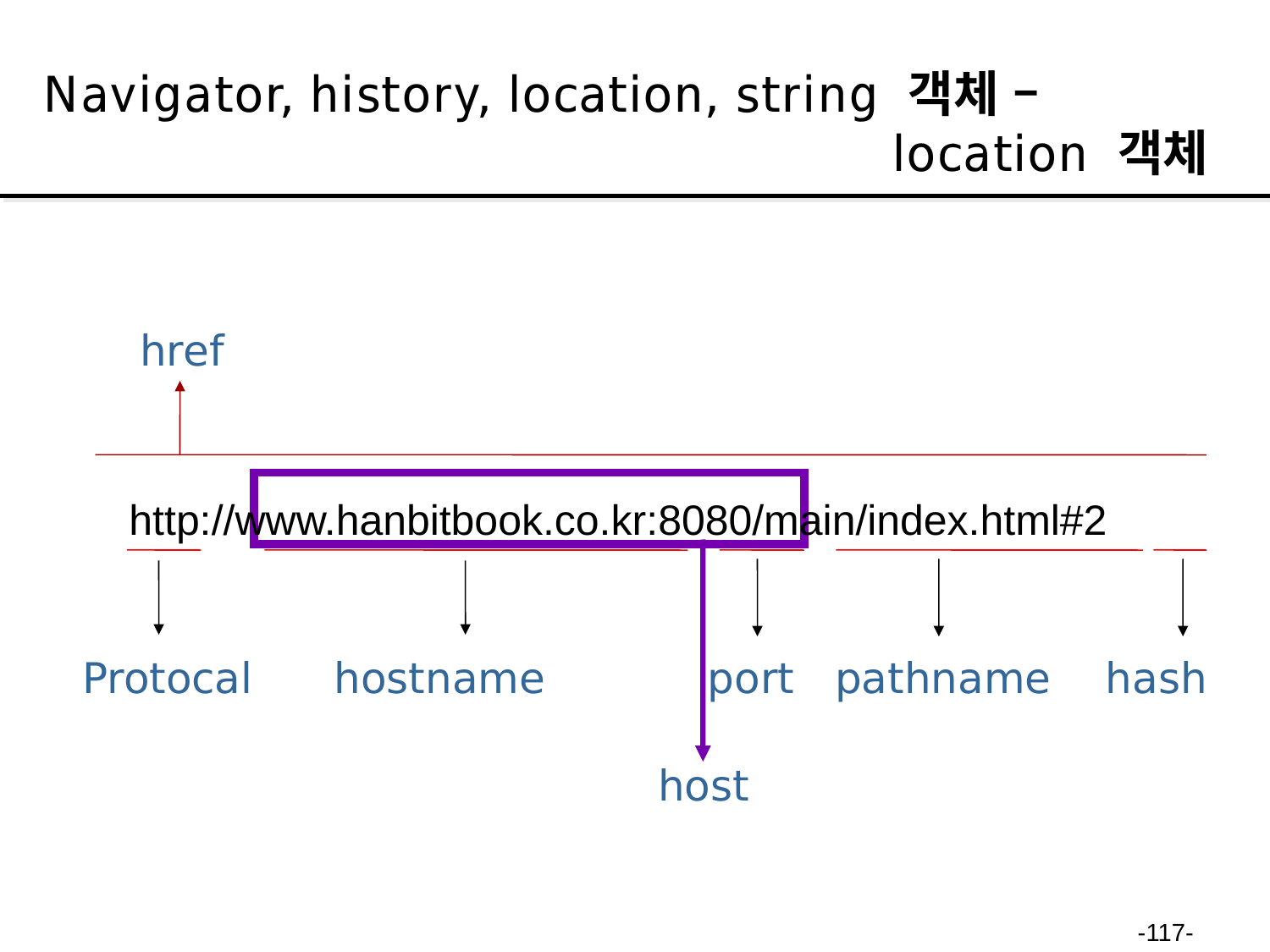

Navigator, history, location, string 객체 –
                                                           location 객체
href

http://www.hanbitbook.co.kr:8080/main/index.html#2

Protocal      hostname            port   pathname    hash
host
-117-